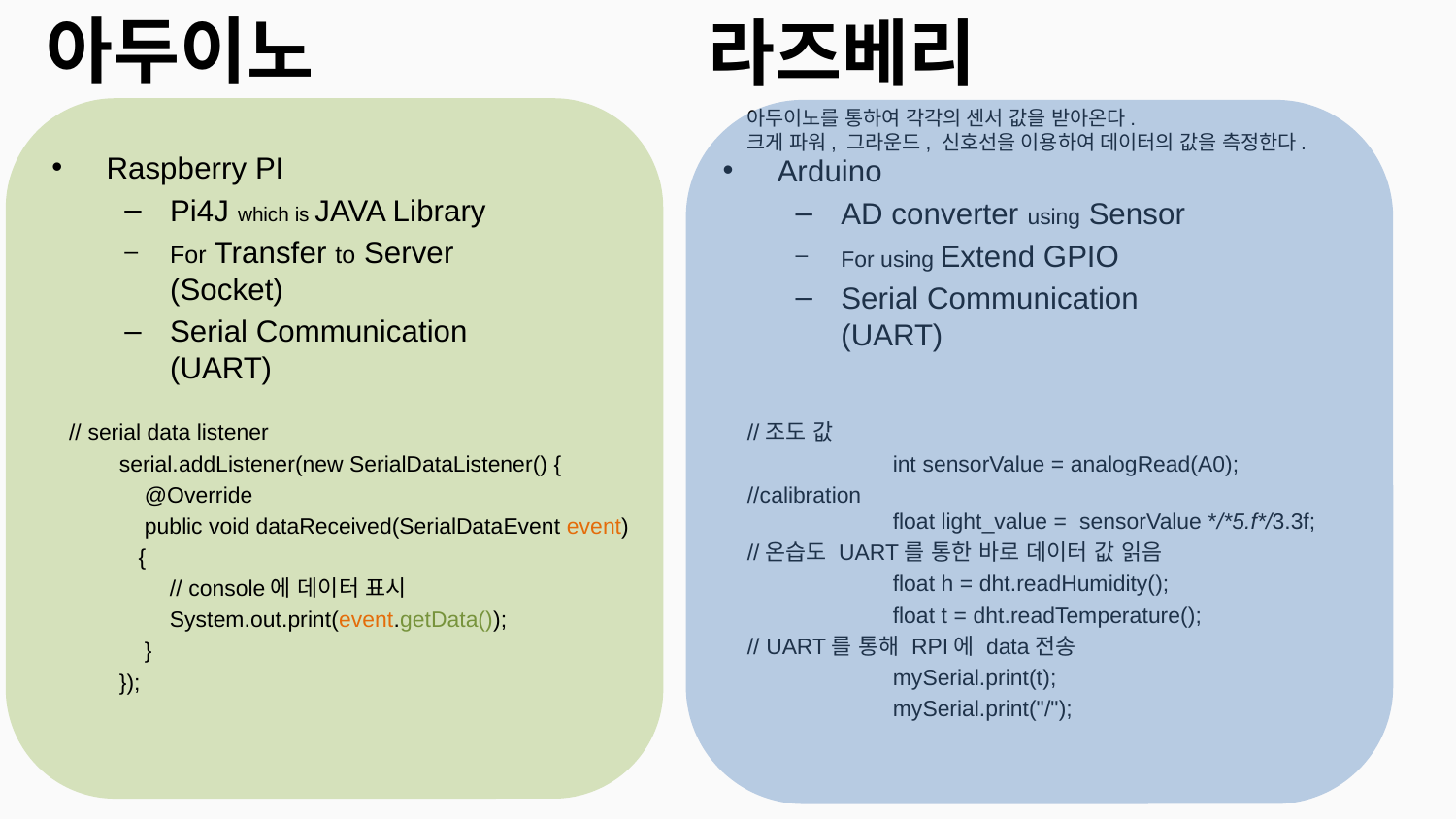

아두이노
라즈베리

아두이노를 통하여 각각의 센서 값을 받아온다.
크게 파워, 그라운드, 신호선을 이용하여 데이터의 값을 측정한다.

Raspberry PI
Pi4J which is JAVA Library
For Transfer to Server
(Socket)
Serial Communication
(UART)

Arduino
AD converter using Sensor
For using Extend GPIO
Serial Communication
(UART)

// serial data listener
        serial.addListener(new SerialDataListener() {
            @Override
            public void dataReceived(SerialDataEvent event)
           {
                // console에 데이터 표시
                System.out.print(event.getData());
            }
        });
//조도 값
	int sensorValue = analogRead(A0);
//calibration
	float light_value =  sensorValue */*5.f*/3.3f;
//온습도 UART를 통한 바로 데이터 값 읽음
	float h = dht.readHumidity();
	float t = dht.readTemperature();
// UART를 통해 RPI에 data전송
	mySerial.print(t);
	mySerial.print("/");